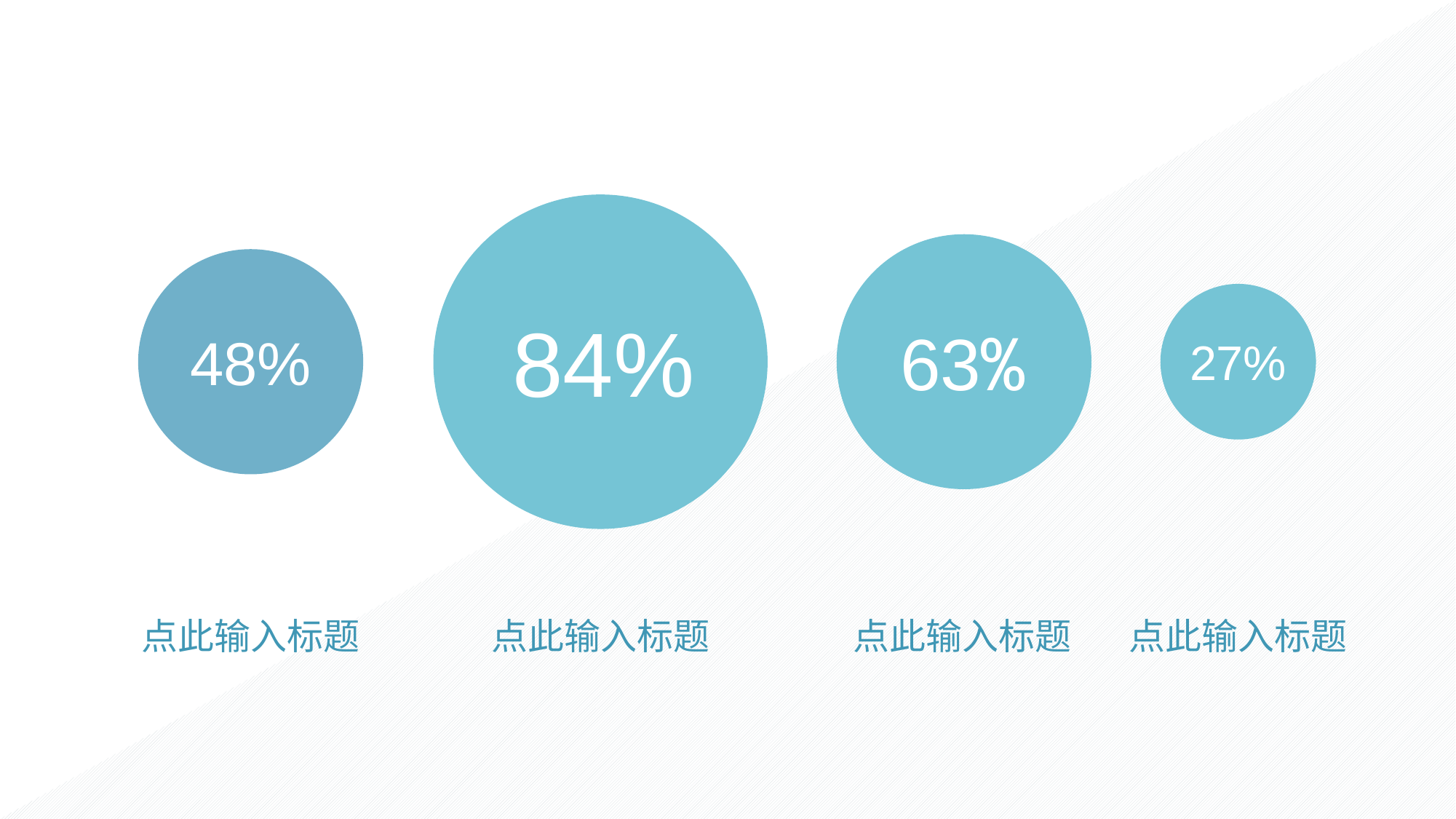

84%
63%
48%
27%
点此输入标题
点此输入标题
点此输入标题
点此输入标题